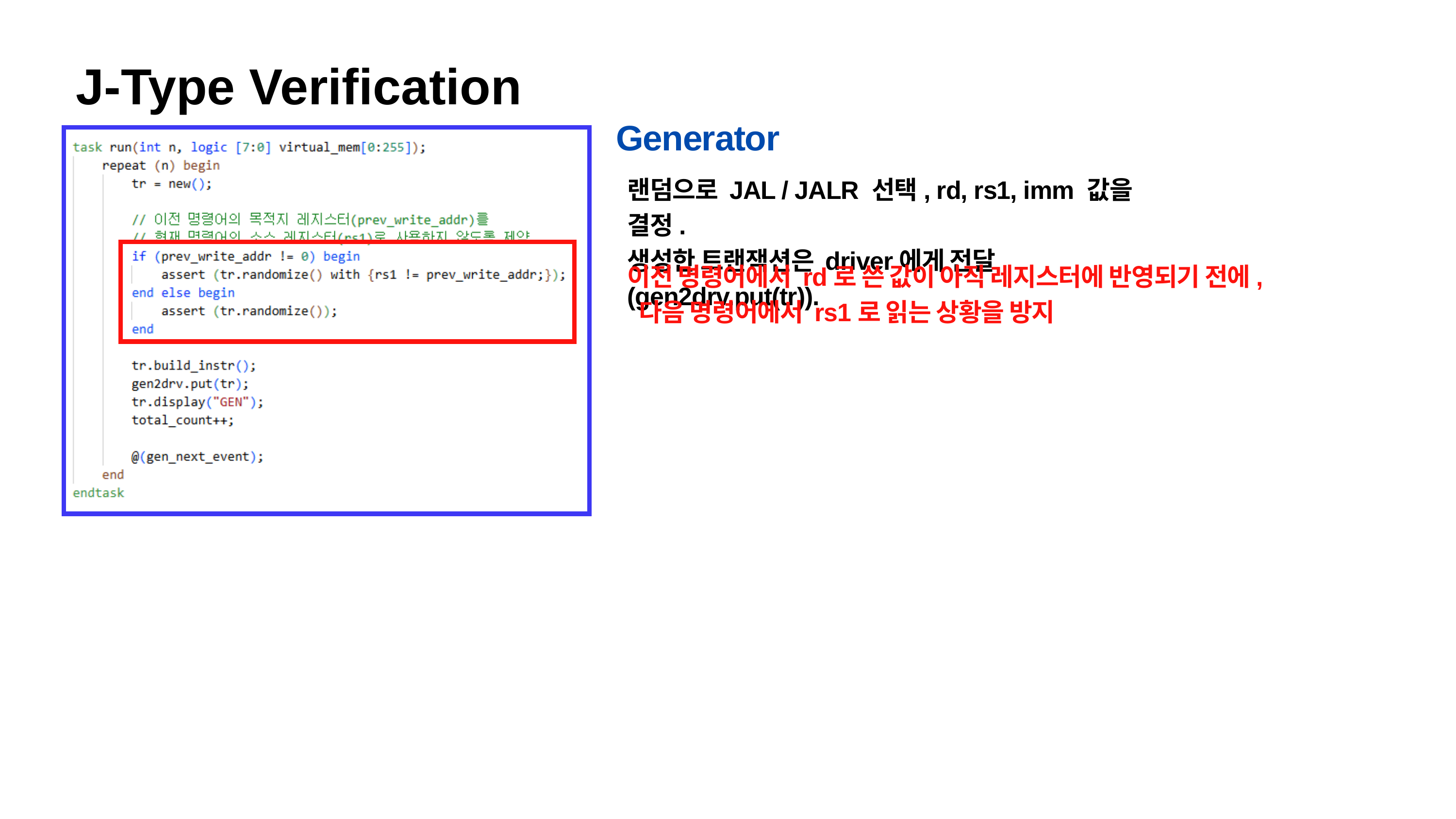

J-Type Verification
Generator

랜덤으로 JAL / JALR 선택, rd, rs1, imm 값을 결정.
생성한 트랜잭션은 driver에게 전달(gen2drv.put(tr)).

이전 명령어에서 rd로 쓴 값이 아직 레지스터에 반영되기 전에,
 다음 명령어에서 rs1로 읽는 상황을 방지